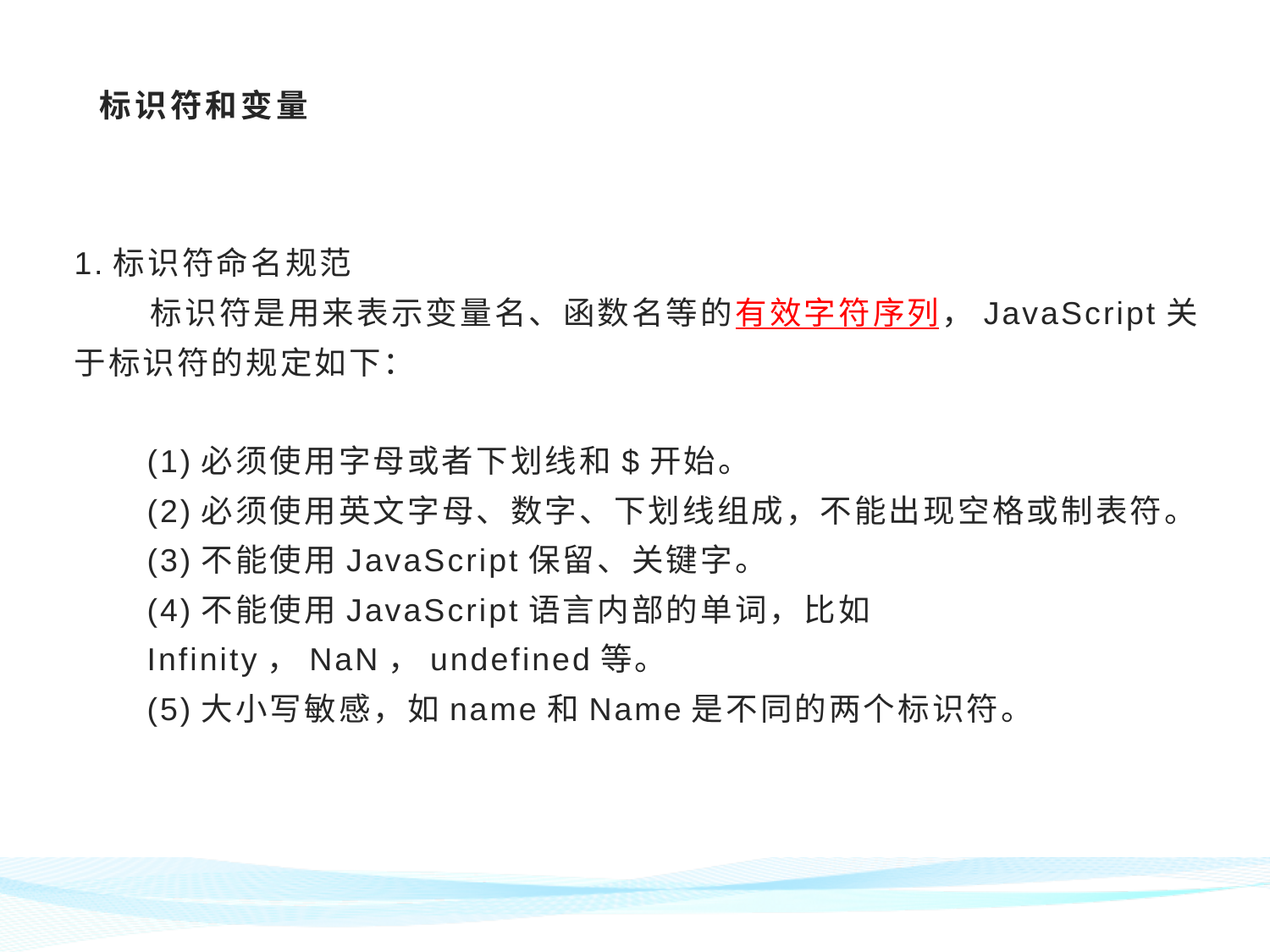

标识符和变量
1.标识符命名规范
       标识符是用来表示变量名、函数名等的有效字符序列，JavaScript关于标识符的规定如下：

(1)必须使用字母或者下划线和$开始。
(2)必须使用英文字母、数字、下划线组成，不能出现空格或制表符。
(3)不能使用JavaScript保留、关键字。
(4)不能使用JavaScript语言内部的单词，比如Infinity，NaN，undefined等。
(5)大小写敏感，如name和Name是不同的两个标识符。